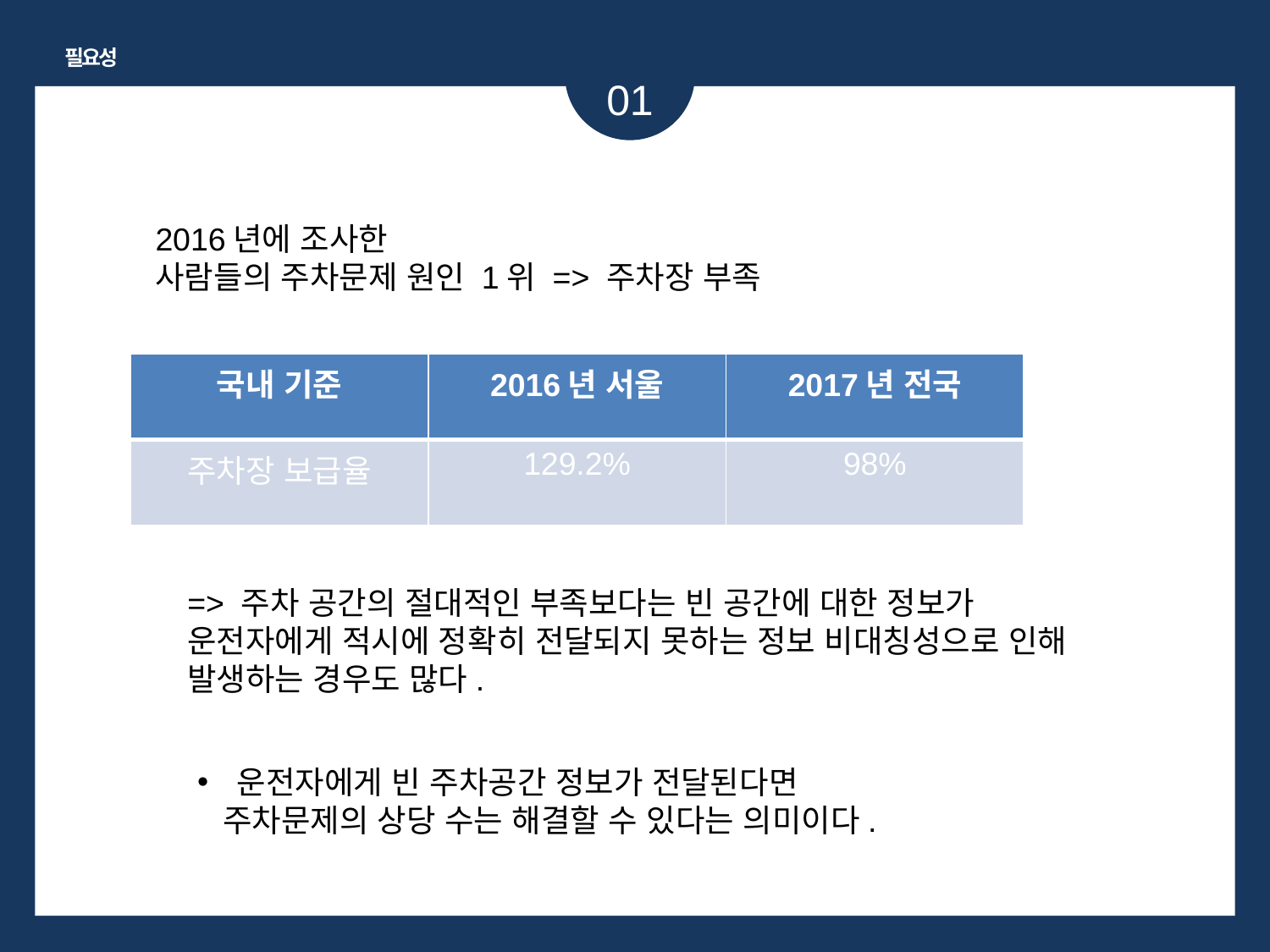

필요성
01

2016년에 조사한
사람들의 주차문제 원인 1위 => 주차장 부족

| 국내 기준 | 2016년 서울 | 2017년 전국 |
| --- | --- | --- |
| 주차장 보급율 | 129.2% | 98% |
=> 주차 공간의 절대적인 부족보다는 빈 공간에 대한 정보가
운전자에게 적시에 정확히 전달되지 못하는 정보 비대칭성으로 인해 발생하는 경우도 많다.
운전자에게 빈 주차공간 정보가 전달된다면
  주차문제의 상당 수는 해결할 수 있다는 의미이다.